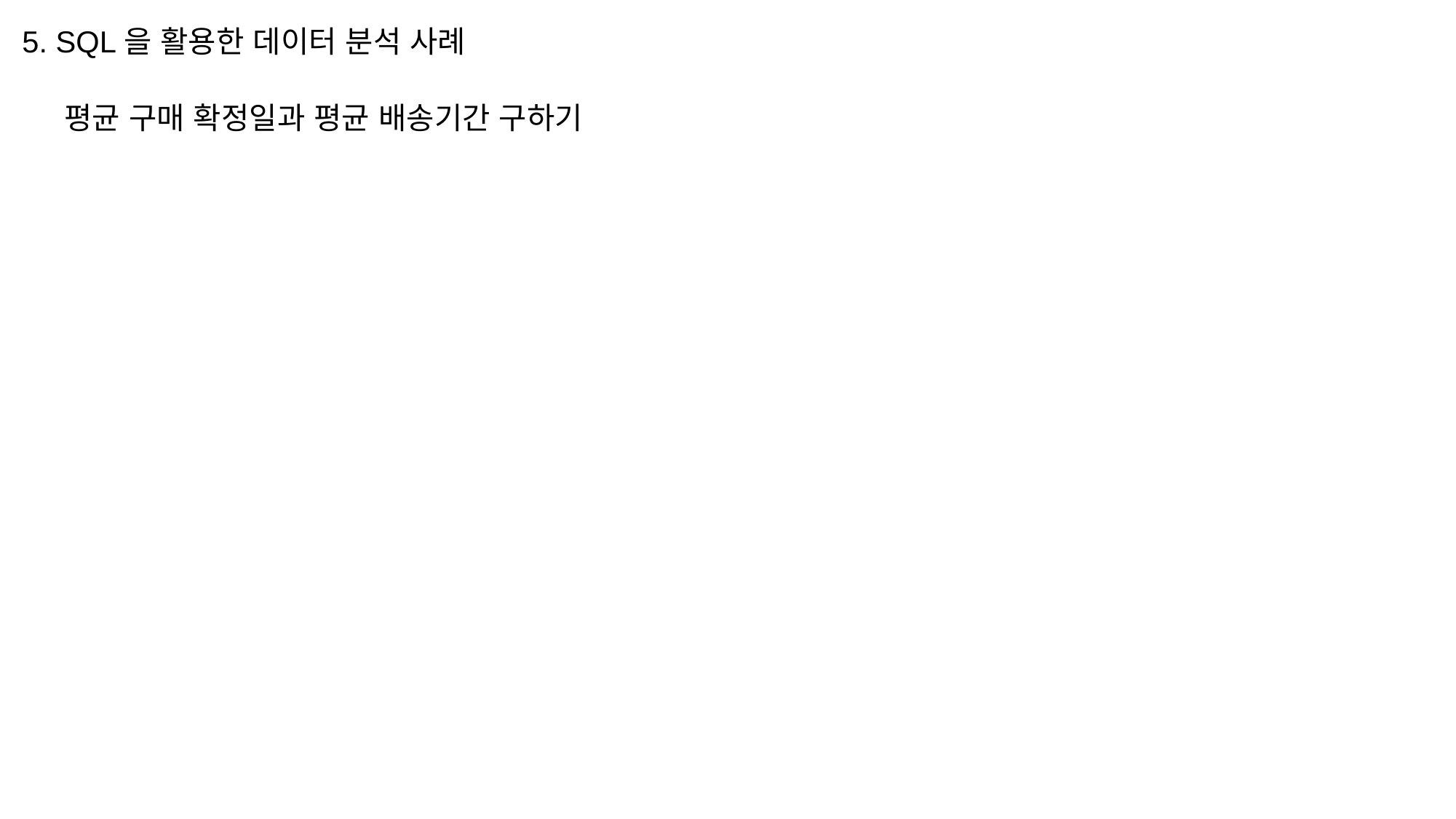

5. SQL을 활용한 데이터 분석 사례
평균 구매 확정일과 평균 배송기간 구하기